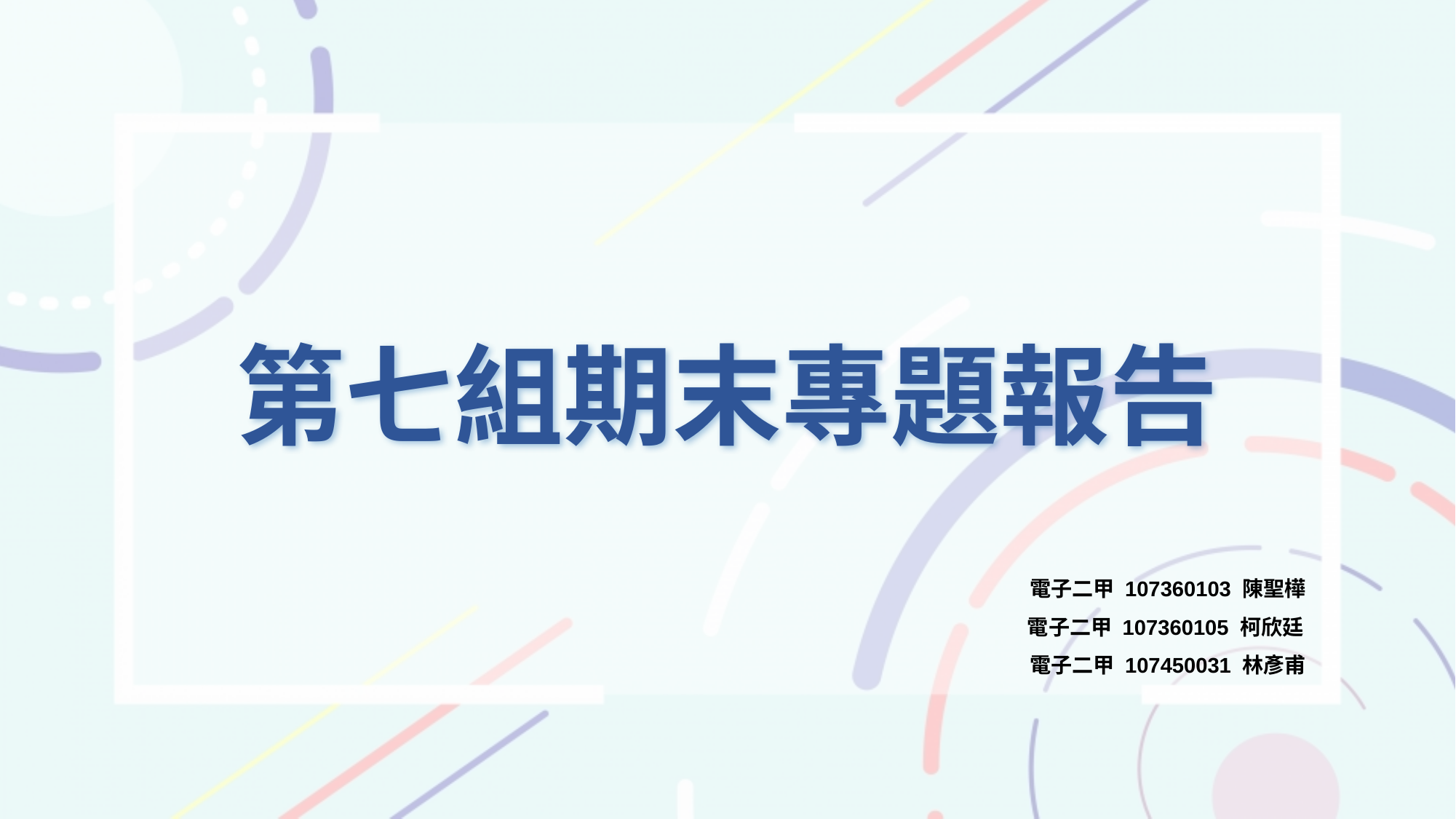

# 第七組期末專題報告
電子二甲 107360103 陳聖樺
電子二甲 107360105 柯欣廷
電子二甲 107450031 林彥甫